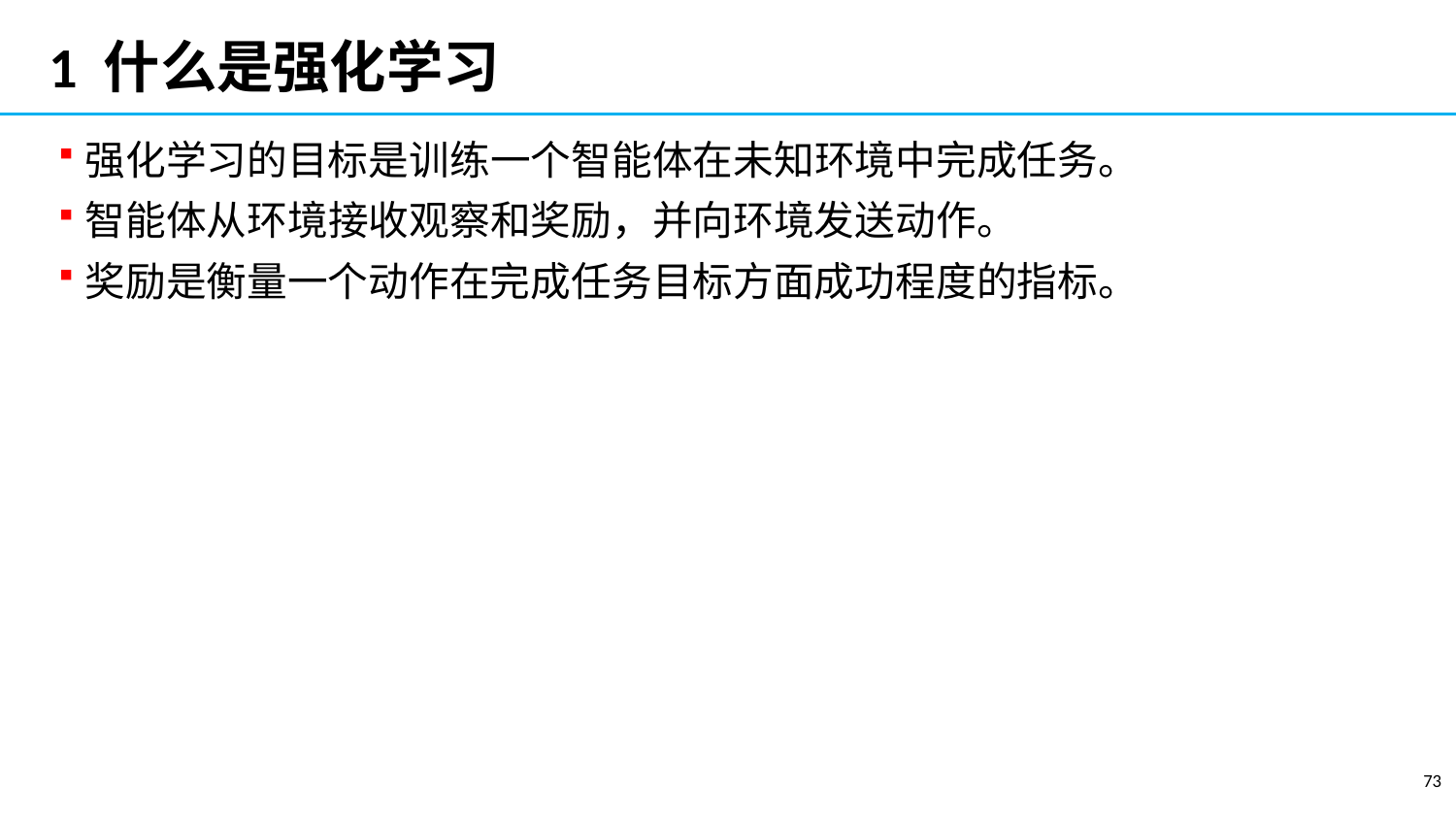

# 1 什么是强化学习

强化学习的目标是训练一个智能体在未知环境中完成任务。
智能体从环境接收观察和奖励，并向环境发送动作。
奖励是衡量一个动作在完成任务目标方面成功程度的指标。
73